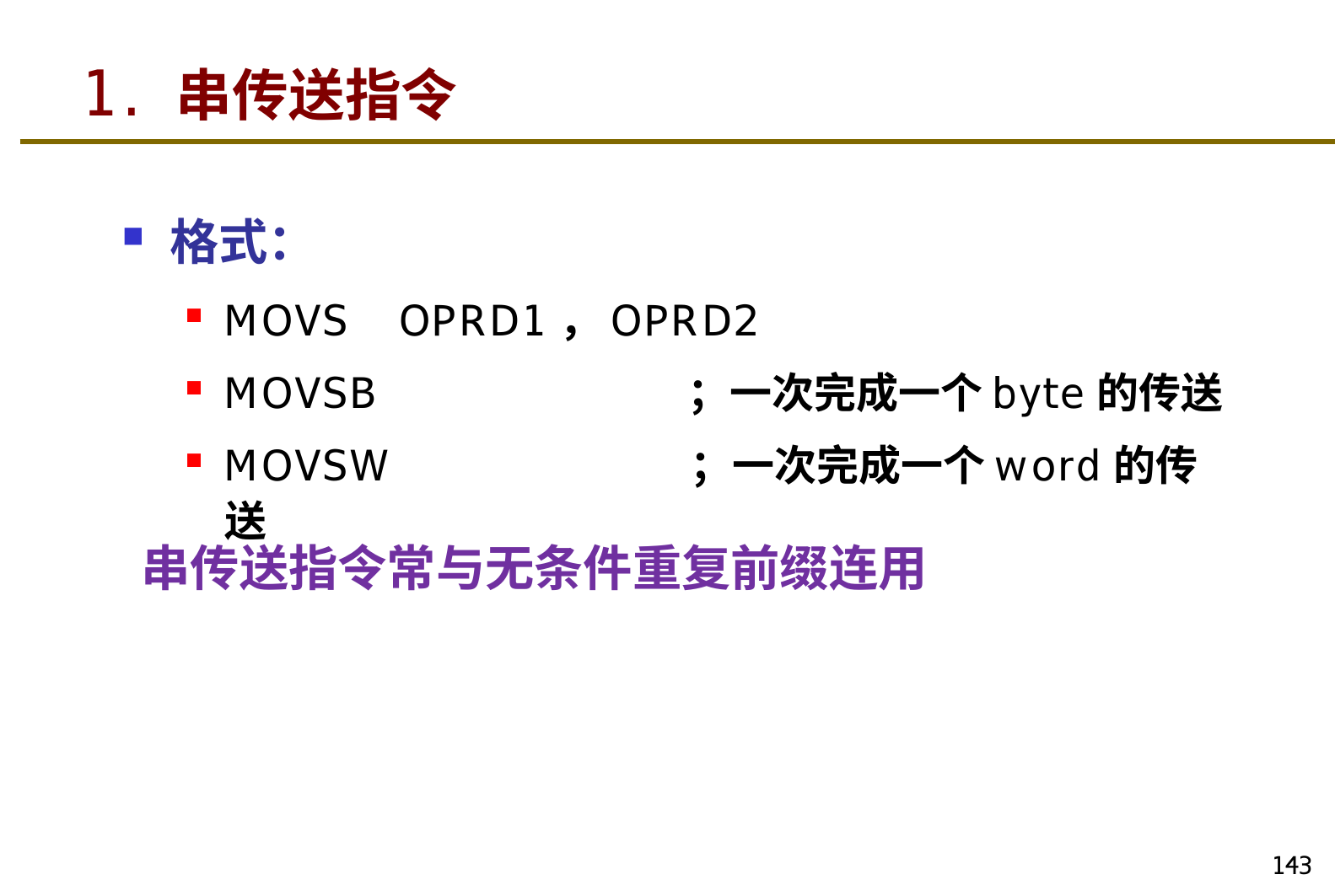

# 1. 串传送指令
格式：
MOVS    OPRD1，OPRD2
MOVSB                        ；一次完成一个byte的传送
MOVSW                       ；一次完成一个word的传送
串传送指令常与无条件重复前缀连用
143